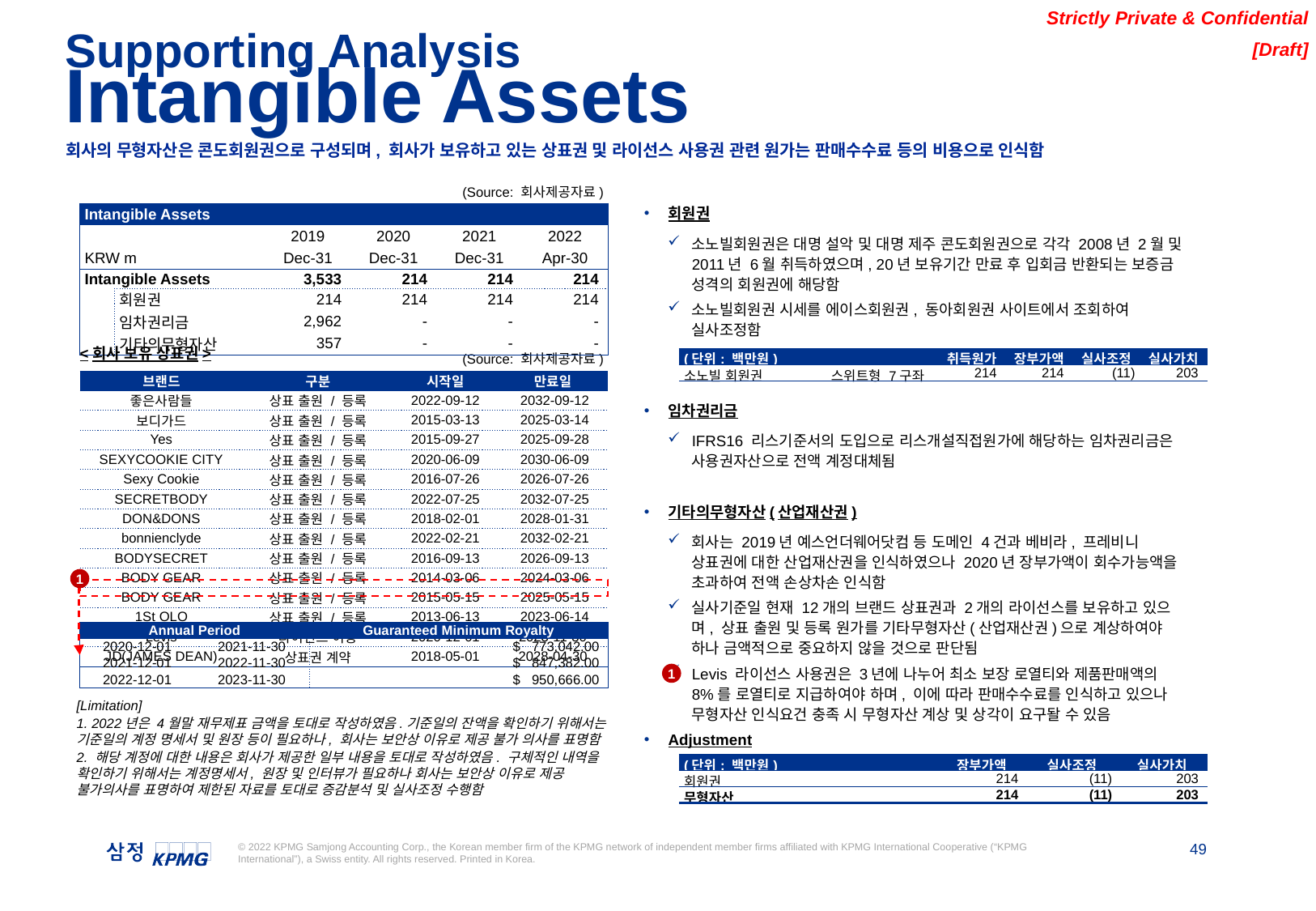

Supporting Analysis
Intangible Assets
회사의 무형자산은 콘도회원권으로 구성되며, 회사가 보유하고 있는 상표권 및 라이선스 사용권 관련 원가는 판매수수료 등의 비용으로 인식함
(Source: 회사제공자료)
회원권
소노빌회원권은 대명 설악 및 대명 제주 콘도회원권으로 각각 2008년 2월 및 2011년 6월 취득하였으며, 20년 보유기간 만료 후 입회금 반환되는 보증금 성격의 회원권에 해당함
소노빌회원권 시세를 에이스회원권, 동아회원권 사이트에서 조회하여 실사조정함

임차권리금
IFRS16 리스기준서의 도입으로 리스개설직접원가에 해당하는 임차권리금은 사용권자산으로 전액 계정대체됨

기타의무형자산(산업재산권)
회사는 2019년 예스언더웨어닷컴 등 도메인 4건과 베비라, 프레비니 상표권에 대한 산업재산권을 인식하였으나 2020년 장부가액이 회수가능액을 초과하여 전액 손상차손 인식함
실사기준일 현재 12개의 브랜드 상표권과 2개의 라이선스를 보유하고 있으며, 상표 출원 및 등록 원가를 기타무형자산(산업재산권)으로 계상하여야 하나 금액적으로 중요하지 않을 것으로 판단됨
Levis 라이선스 사용권은 3년에 나누어 최소 보장 로열티와 제품판매액의 8%를 로열티로 지급하여야 하며, 이에 따라 판매수수료를 인식하고 있으나 무형자산 인식요건 충족 시 무형자산 계상 및 상각이 요구돨 수 있음
Adjustment

| Intangible Assets |  |  |  |  |  |  |  |
| --- | --- | --- | --- | --- | --- | --- | --- |
|  |  |  |  | 2019 | 2020 | 2021 | 2022 |
| KRW m |  |  |  | Dec-31 | Dec-31 | Dec-31 | Apr-30 |
| Intangible Assets |  |  |  | 3,533 | 214 | 214 | 214 |
|  | 회원권 | 회원권 |  | 214 | 214 | 214 | 214 |
|  | 임차권리금 |  |  | 2,962 | - | - | - |
|  | 기타의무형자산 | 기타의무형자산 |  | 357 | - | - | - |
(Source: 회사제공자료)
<회사 보유 상표권>
| (단위: 백만원) |  | 취득원가 | 장부가액 | 실사조정 | 실사가치 |
| --- | --- | --- | --- | --- | --- |
| 소노빌 회원권 | 스위트형 7구좌 | 214 | 214 | (11) | 203 |
| 브랜드 | 구분 | 시작일 | 만료일 |
| --- | --- | --- | --- |
| 좋은사람들 | 상표 출원 / 등록 | 2022-09-12 | 2032-09-12 |
| 보디가드 | 상표 출원 / 등록 | 2015-03-13 | 2025-03-14 |
| Yes | 상표 출원 / 등록 | 2015-09-27 | 2025-09-28 |
| SEXYCOOKIE CITY | 상표 출원 / 등록 | 2020-06-09 | 2030-06-09 |
| Sexy Cookie | 상표 출원 / 등록 | 2016-07-26 | 2026-07-26 |
| SECRETBODY | 상표 출원 / 등록 | 2022-07-25 | 2032-07-25 |
| DON&DONS | 상표 출원 / 등록 | 2018-02-01 | 2028-01-31 |
| bonnienclyde | 상표 출원 / 등록 | 2022-02-21 | 2032-02-21 |
| BODYSECRET | 상표 출원 / 등록 | 2016-09-13 | 2026-09-13 |
| BODY GEAR | 상표 출원 / 등록 | 2014-03-06 | 2024-03-06 |
| BODY GEAR | 상표 출원 / 등록 | 2015-05-15 | 2025-05-15 |
| 1St OLO | 상표 출원 / 등록 | 2013-06-13 | 2023-06-14 |
| Levis | 라이선스 이용 | 2020-12-01 | 2023-11-30 |
| JD(JAMES DEAN) | 상표권 계약 | 2018-05-01 | 2028-04-30 |
1

| Annual Period |  | Guaranteed Minimum Royalty |
| --- | --- | --- |
| 2020-12-01 | 2021-11-30 | $ 773,042.00 |
| 2021-12-01 | 2022-11-30 | $ 847,382.00 |
| 2022-12-01 | 2023-11-30 | $ 950,666.00 |
1
[Limitation]
1. 2022년은 4월말 재무제표 금액을 토대로 작성하였음.기준일의 잔액을 확인하기 위해서는 기준일의 계정 명세서 및 원장 등이 필요하나, 회사는 보안상 이유로 제공 불가 의사를 표명함
2. 해당 계정에 대한 내용은 회사가 제공한 일부 내용을 토대로 작성하였음. 구체적인 내역을 확인하기 위해서는 계정명세서, 원장 및 인터뷰가 필요하나 회사는 보안상 이유로 제공 불가의사를 표명하여 제한된 자료를 토대로 증감분석 및 실사조정 수행함
| (단위: 백만원) |  | 장부가액 | 실사조정 | 실사가치 |
| --- | --- | --- | --- | --- |
| 회원권 |  | 214 | (11) | 203 |
| 무형자산 |  | 214 | (11) | 203 |